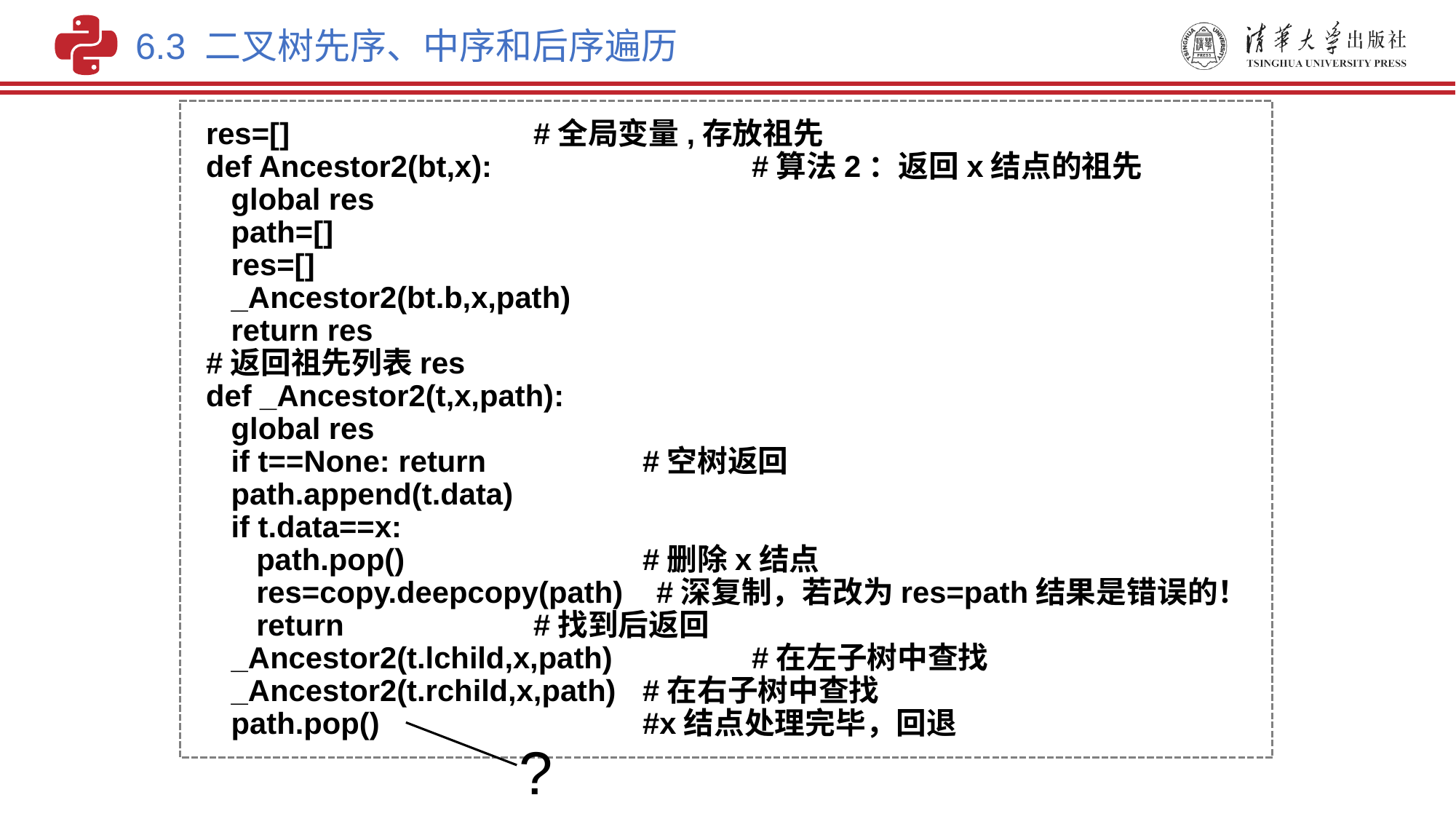

6.3 二叉树先序、中序和后序遍历
res=[]                        	#全局变量,存放祖先
def Ancestor2(bt,x):			#算法2：返回x结点的祖先
   global res
   path=[]
   res=[]
   _Ancestor2(bt.b,x,path)
   return res
#返回祖先列表res
def _Ancestor2(t,x,path):
   global res
   if t==None: return             	#空树返回
   path.append(t.data)
   if t.data==x:
      path.pop()			#删除x结点
      res=copy.deepcopy(path)    #深复制，若改为res=path结果是错误的！
      return                     	#找到后返回
   _Ancestor2(t.lchild,x,path)     	#在左子树中查找
   _Ancestor2(t.rchild,x,path)	#在右子树中查找
   path.pop()                     	#x结点处理完毕，回退
?